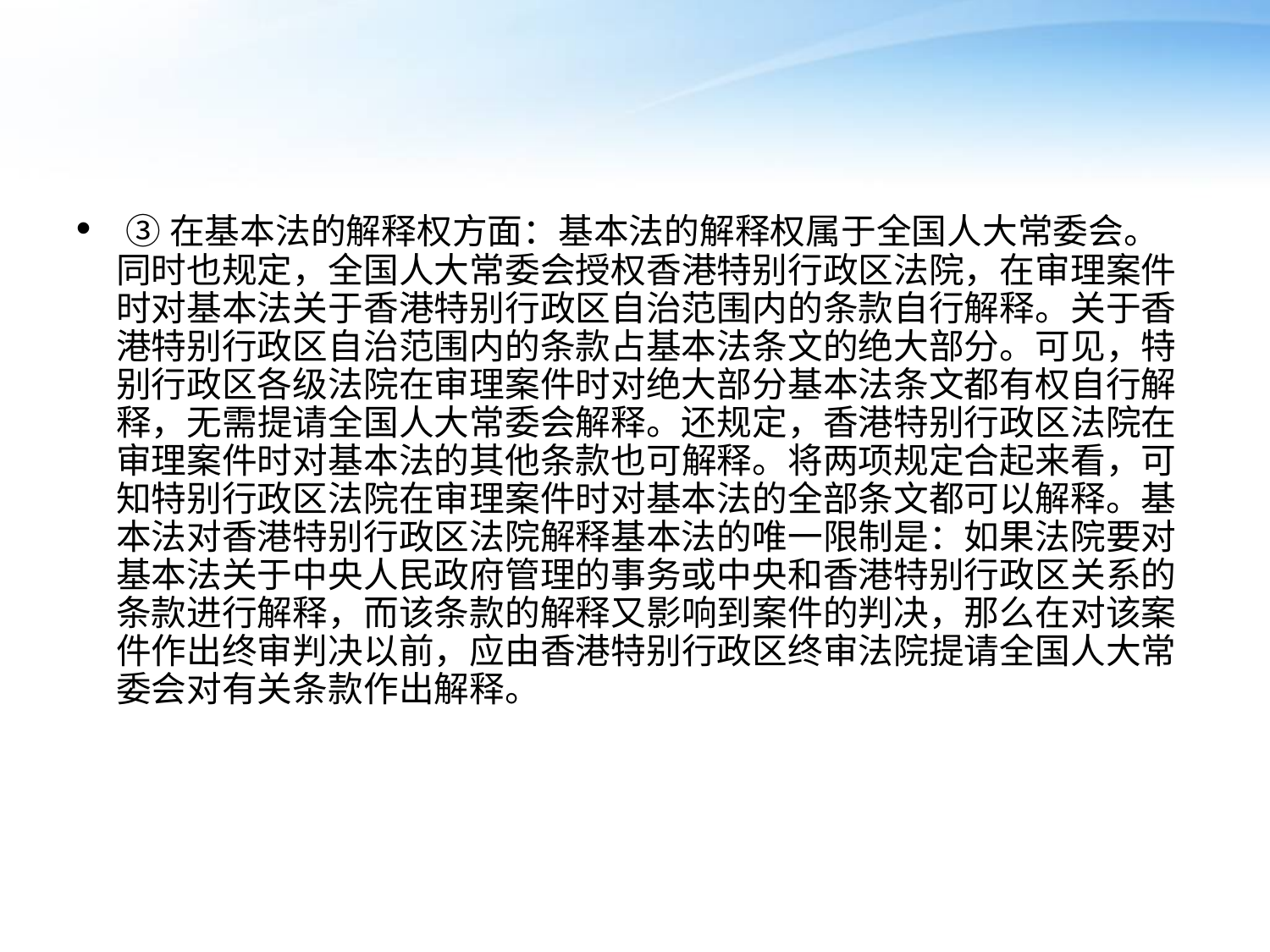

#
 ③在基本法的解释权方面：基本法的解释权属于全国人大常委会。同时也规定，全国人大常委会授权香港特别行政区法院，在审理案件时对基本法关于香港特别行政区自治范围内的条款自行解释。关于香港特别行政区自治范围内的条款占基本法条文的绝大部分。可见，特别行政区各级法院在审理案件时对绝大部分基本法条文都有权自行解释，无需提请全国人大常委会解释。还规定，香港特别行政区法院在审理案件时对基本法的其他条款也可解释。将两项规定合起来看，可知特别行政区法院在审理案件时对基本法的全部条文都可以解释。基本法对香港特别行政区法院解释基本法的唯一限制是：如果法院要对基本法关于中央人民政府管理的事务或中央和香港特别行政区关系的条款进行解释，而该条款的解释又影响到案件的判决，那么在对该案件作出终审判决以前，应由香港特别行政区终审法院提请全国人大常委会对有关条款作出解释。